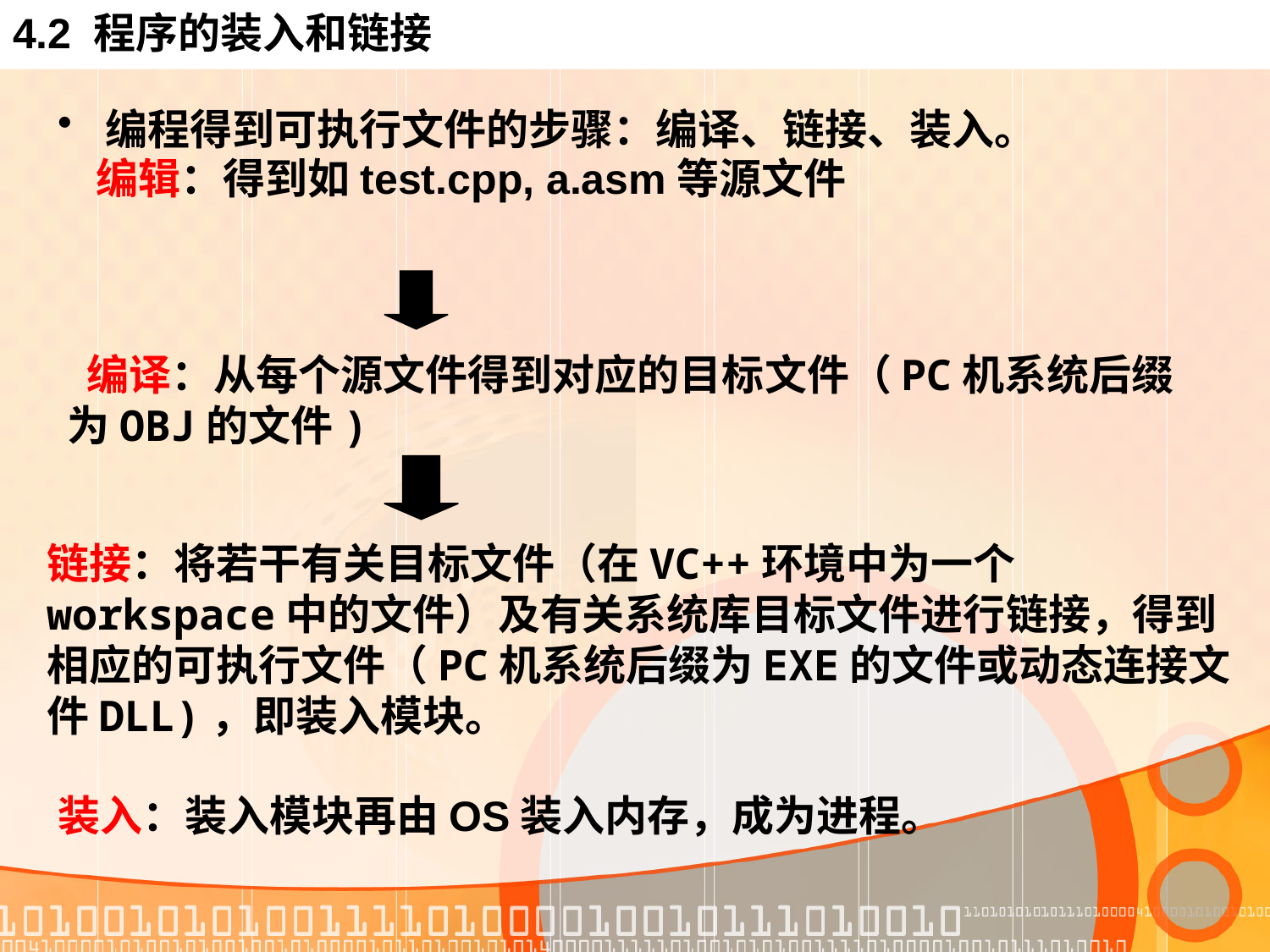

# 4.2 程序的装入和链接
编程得到可执行文件的步骤：编译、链接、装入。
   编辑：得到如test.cpp, a.asm等源文件

装入：装入模块再由OS装入内存，成为进程。

 编译：从每个源文件得到对应的目标文件（PC机系统后缀为OBJ的文件)

链接：将若干有关目标文件（在VC++环境中为一个workspace中的文件）及有关系统库目标文件进行链接，得到相应的可执行文件（PC机系统后缀为EXE的文件或动态连接文件DLL)，即装入模块。